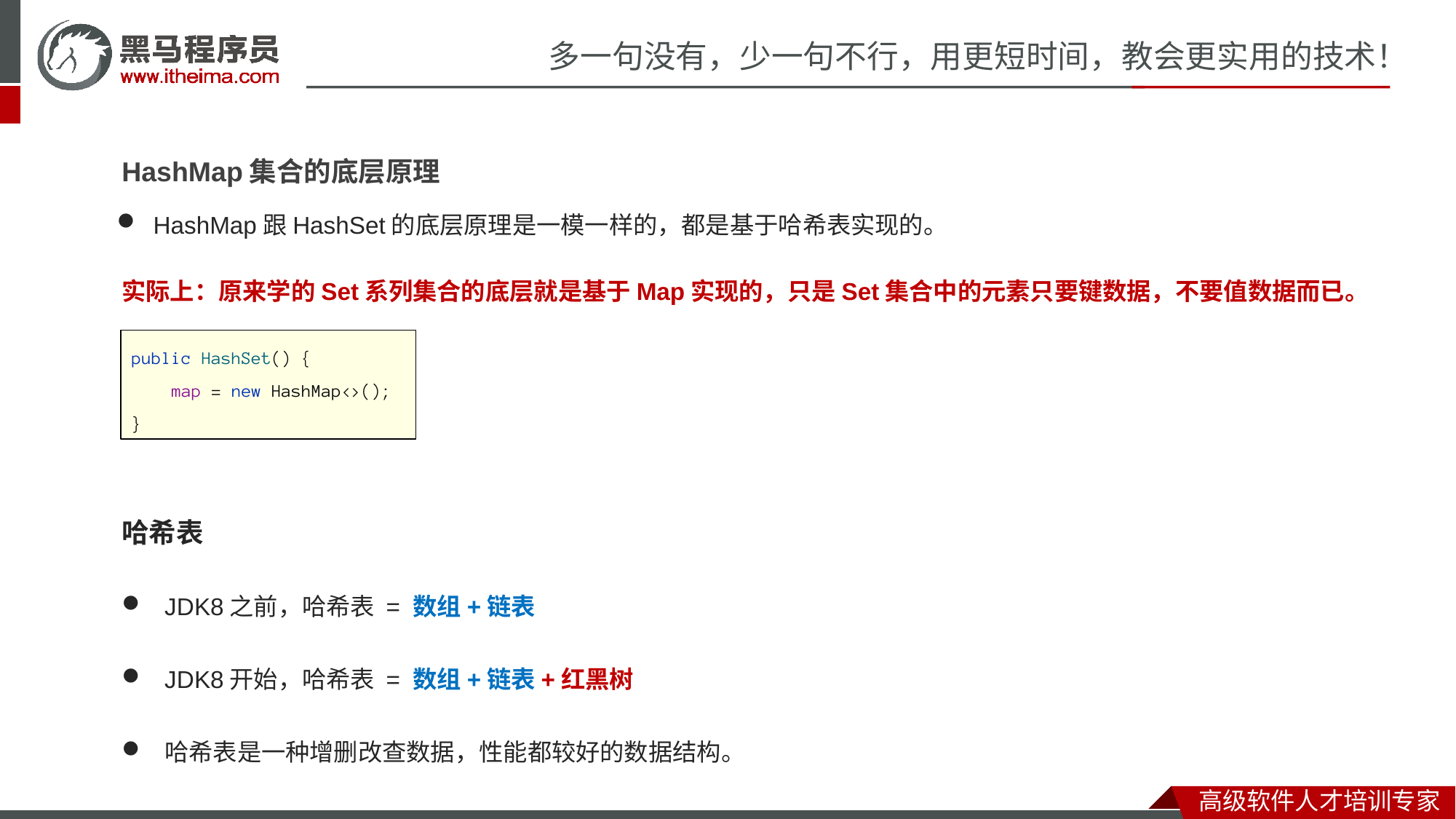

HashMap集合的底层原理
HashMap跟HashSet的底层原理是一模一样的，都是基于哈希表实现的。
实际上：原来学的Set系列集合的底层就是基于Map实现的，只是Set集合中的元素只要键数据，不要值数据而已。
public HashSet() {
    map = new HashMap<>();
}
哈希表
JDK8之前，哈希表 = 数组+链表
JDK8开始，哈希表 = 数组+链表+红黑树
哈希表是一种增删改查数据，性能都较好的数据结构。